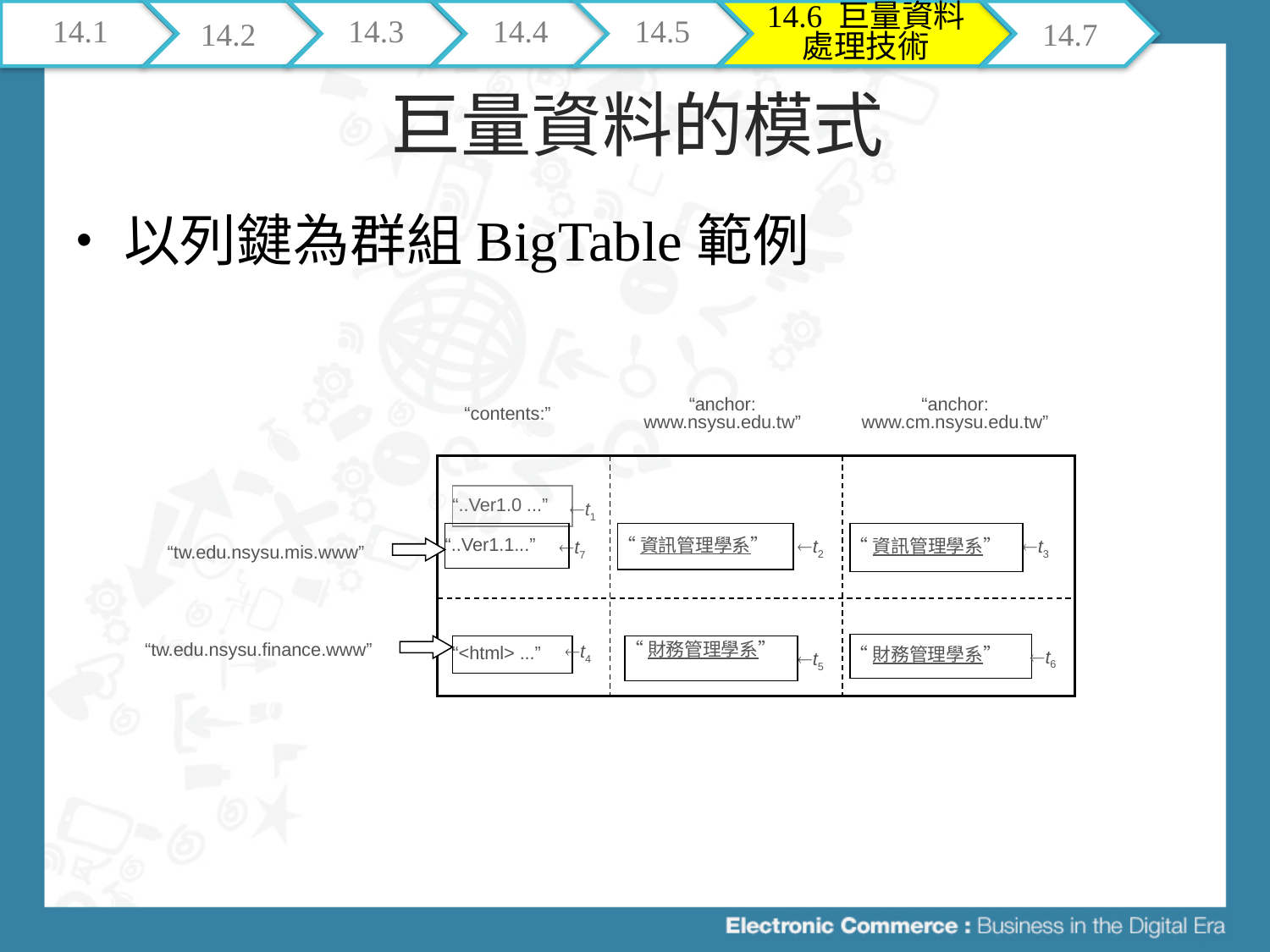

14.1
14.2
14.3
14.4
14.5
14.6 巨量資料處理技術
14.7
# 巨量資料的模式
以列鍵為群組BigTable範例

“contents:”
“anchor:
www.cm.nsysu.edu.tw”
“anchor:
www.nsysu.edu.tw”

“..Ver1.0 ...”
←t1
“..Ver1.1...”
“資訊管理學系”
“資訊管理學系”
←t2
←t3
←t7
“tw.edu.nsysu.mis.www”

“財務管理學系”
“tw.edu.nsysu.finance.www”

“<html> ...”
←t4
“財務管理學系”

←t6
←t5